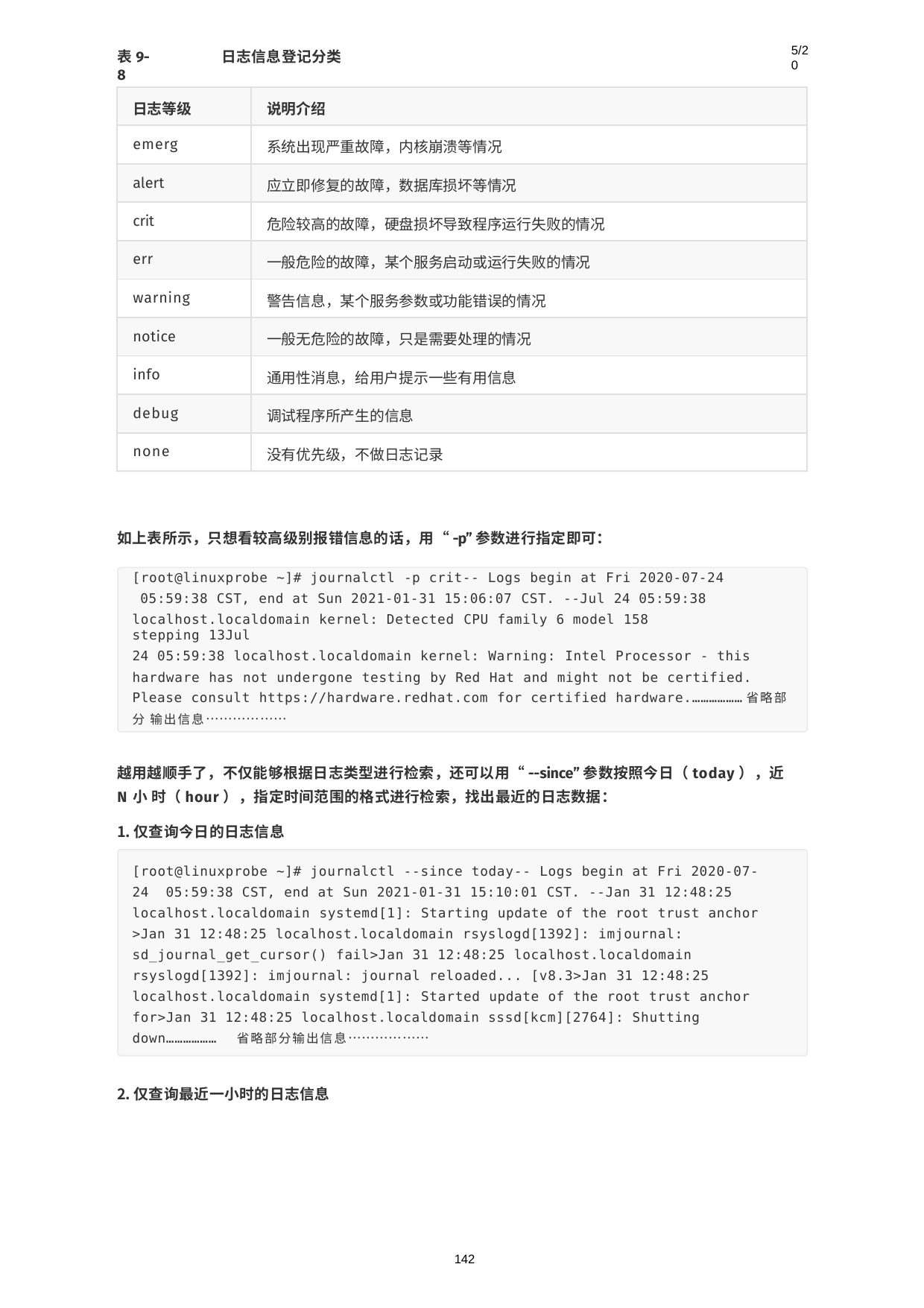

5/20
表9-8
日志信息登记分类
| 日志等级 | 说明介绍 |
| --- | --- |
| emerg | 系统出现严重故障，内核崩溃等情况 |
| alert | 应立即修复的故障，数据库损坏等情况 |
| crit | 危险较高的故障，硬盘损坏导致程序运行失败的情况 |
| err | 一般危险的故障，某个服务启动或运行失败的情况 |
| warning | 警告信息，某个服务参数或功能错误的情况 |
| notice | 一般无危险的故障，只是需要处理的情况 |
| info | 通用性消息，给用户提示一些有用信息 |
| debug | 调试程序所产生的信息 |
| none | 没有优先级，不做日志记录 |
如上表所示，只想看较高级别报错信息的话，用“-p”参数进行指定即可：

[root@linuxprobe ~]# journalctl -p crit-- Logs begin at Fri 2020-07-24  05:59:38 CST, end at Sun 2021-01-31 15:06:07 CST. --Jul 24 05:59:38
localhost.localdomain kernel: Detected CPU family 6 model 158 stepping 13Jul
24 05:59:38 localhost.localdomain kernel: Warning: Intel Processor - this  hardware has not undergone testing by Red Hat and might not be certified.  Please consult https://hardware.redhat.com for certified hardware.………………省略部分 输出信息………………

越用越顺手了，不仅能够根据日志类型进行检索，还可以用“--since”参数按照今日（today），近N小 时（hour），指定时间范围的格式进行检索，找出最近的日志数据：
仅查询今日的日志信息

[root@linuxprobe ~]# journalctl --since today-- Logs begin at Fri 2020-07-24  05:59:38 CST, end at Sun 2021-01-31 15:10:01 CST. --Jan 31 12:48:25
localhost.localdomain systemd[1]: Starting update of the root trust anchor
>Jan 31 12:48:25 localhost.localdomain rsyslogd[1392]: imjournal:
sd_journal_get_cursor() fail>Jan 31 12:48:25 localhost.localdomain  rsyslogd[1392]: imjournal: journal reloaded... [v8.3>Jan 31 12:48:25  localhost.localdomain systemd[1]: Started update of the root trust anchor  for>Jan 31 12:48:25 localhost.localdomain sssd[kcm][2764]: Shutting down………………  省略部分输出信息………………

仅查询最近一小时的日志信息

142